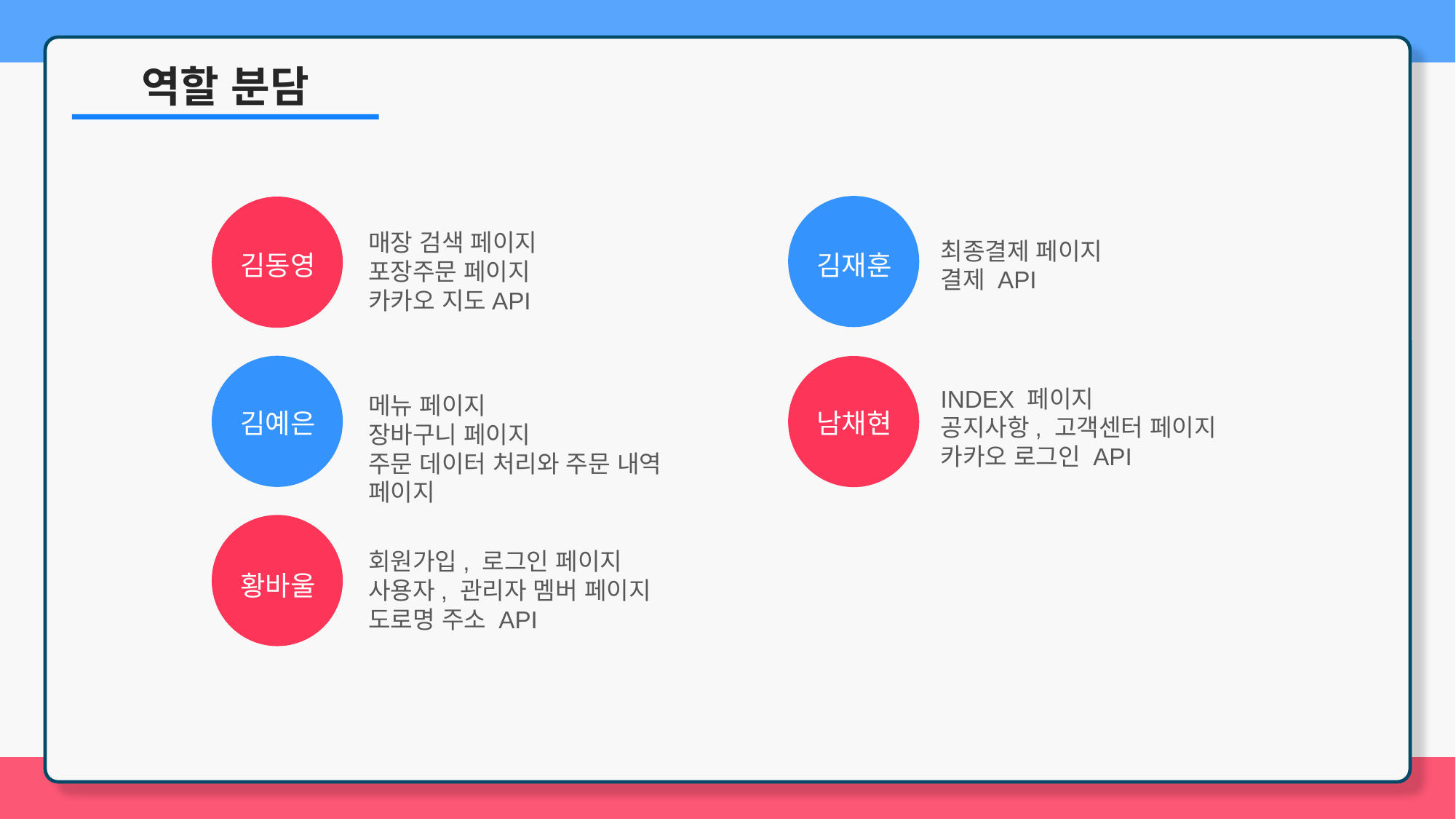

역할 분담

매장 검색 페이지
포장주문 페이지
카카오 지도API
최종결제 페이지
결제 API
김동영
김재훈

INDEX 페이지
공지사항, 고객센터 페이지
카카오 로그인 API
메뉴 페이지
장바구니 페이지
주문 데이터 처리와 주문 내역 페이지
남채현
김예은

회원가입, 로그인 페이지
사용자, 관리자 멤버 페이지
도로명 주소 API
황바울